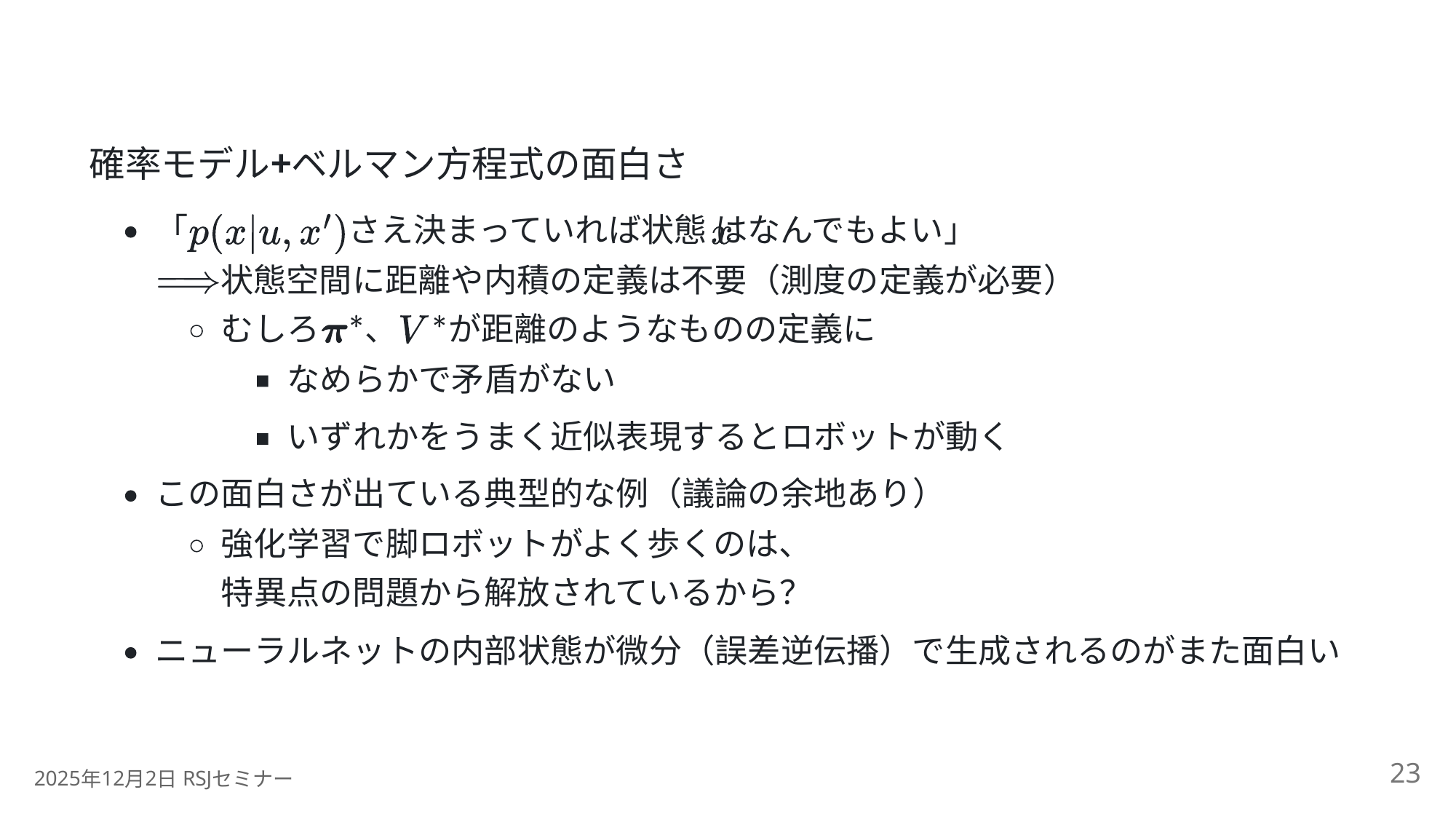

+
確率モデル
ベルマン方程式の面白さ
「
さえ決まっていれば状態 はなんでもよい」

状態空間に距離や内積の定義は不要（測度の定義が必要）

むしろ
、
が距離のようなものの定義に

なめらかで矛盾がない

いずれかをうまく近似表現するとロボットが動く

この面白さが出ている典型的な例（議論の余地あり）

強化学習で脚ロボットがよく歩くのは、

特異点の問題から解放されているから？
ニューラルネットの内部状態が微分（誤差逆伝播）で生成されるのがまた面白い

23
2025
12
2
 RSJ
年
月
日
セミナー